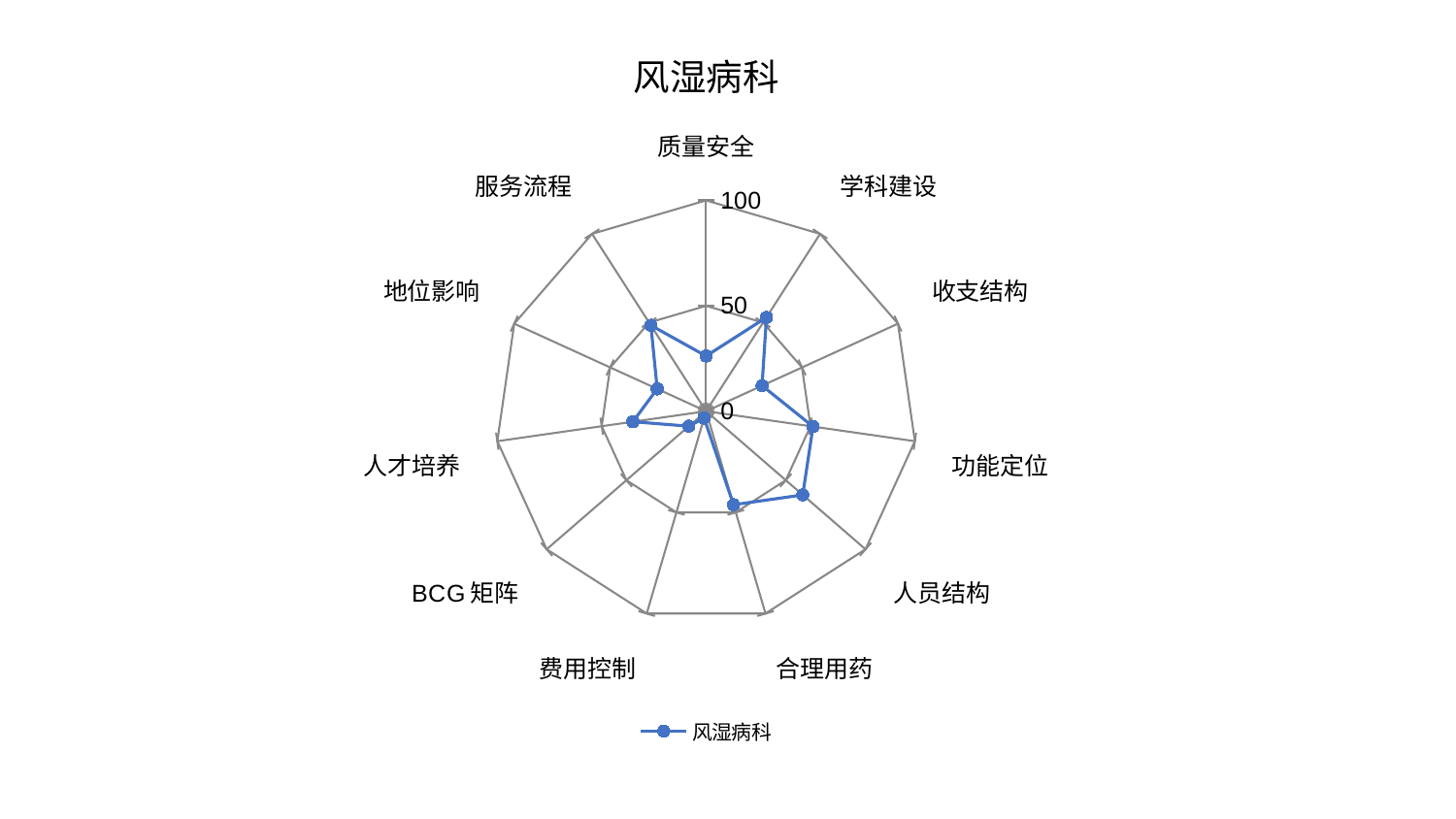

### Chart: 风湿病科

| Category | 风湿病科 |
|---|---|
| 质量安全 | 26.19025512998196 |
| 学科建设 | 52.92992707192248 |
| 收支结构 | 29.18630884955711 |
| 功能定位 | 51.22120685890077 |
| 人员结构 | 60.62605525735667 |
| 合理用药 | 46.234770136618344 |
| 费用控制 | 3.3980289997657307 |
| BCG矩阵 | 10.869606747964454 |
| 人才培养 | 35.07480204743114 |
| 地位影响 | 25.497899363839746 |
| 服务流程 | 48.43596545360276 |
151